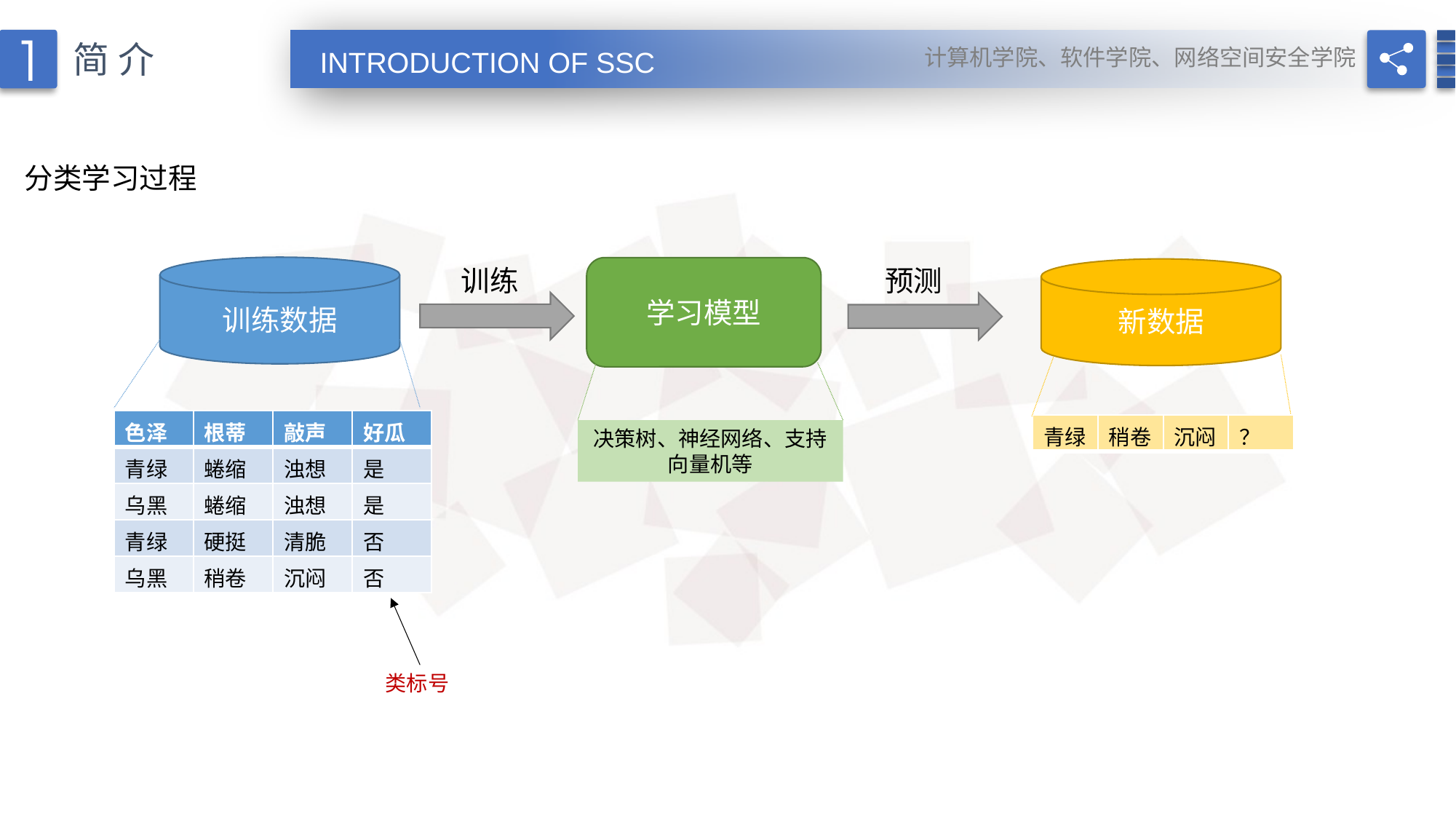

1

计算机学院、软件学院、网络空间安全学院
简介
INTRODUCTION OF SSC
分类学习过程
训练数据
训练
预测
学习模型
新数据

| 色泽 | 根蒂 | 敲声 | 好瓜 |
| --- | --- | --- | --- |
| 青绿 | 蜷缩 | 浊想 | 是 |
| 乌黑 | 蜷缩 | 浊想 | 是 |
| 青绿 | 硬挺 | 清脆 | 否 |
| 乌黑 | 稍卷 | 沉闷 | 否 |
| 青绿 | 稍卷 | 沉闷 | ？ |
| --- | --- | --- | --- |
决策树、神经网络、支持向量机等
类标号